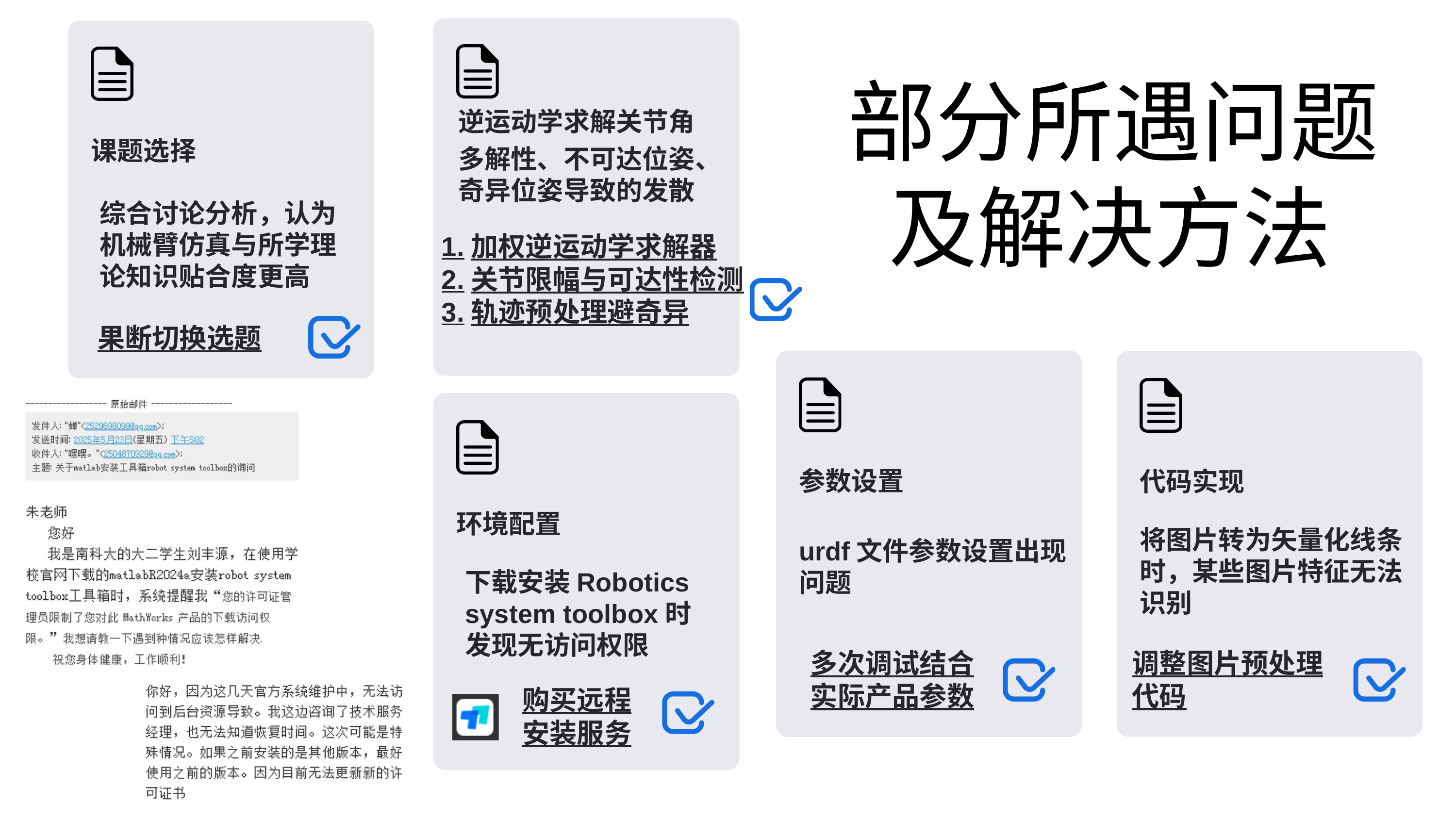

部分所遇问题
 及解决方法
逆运动学求解关节角
课题选择
多解性、不可达位姿、奇异位姿导致的发散

综合讨论分析，认为机械臂仿真与所学理论知识贴合度更高

1.加权逆运动学求解器
2.关节限幅与可达性检测
3.轨迹预处理避奇异

果断切换选题

参数设置
代码实现
环境配置
将图片转为矢量化线条时，某些图片特征无法识别

urdf文件参数设置出现问题
下载安装Robotics system toolbox时发现无访问权限

多次调试结合实际产品参数

调整图片预处理代码

购买远程安装服务